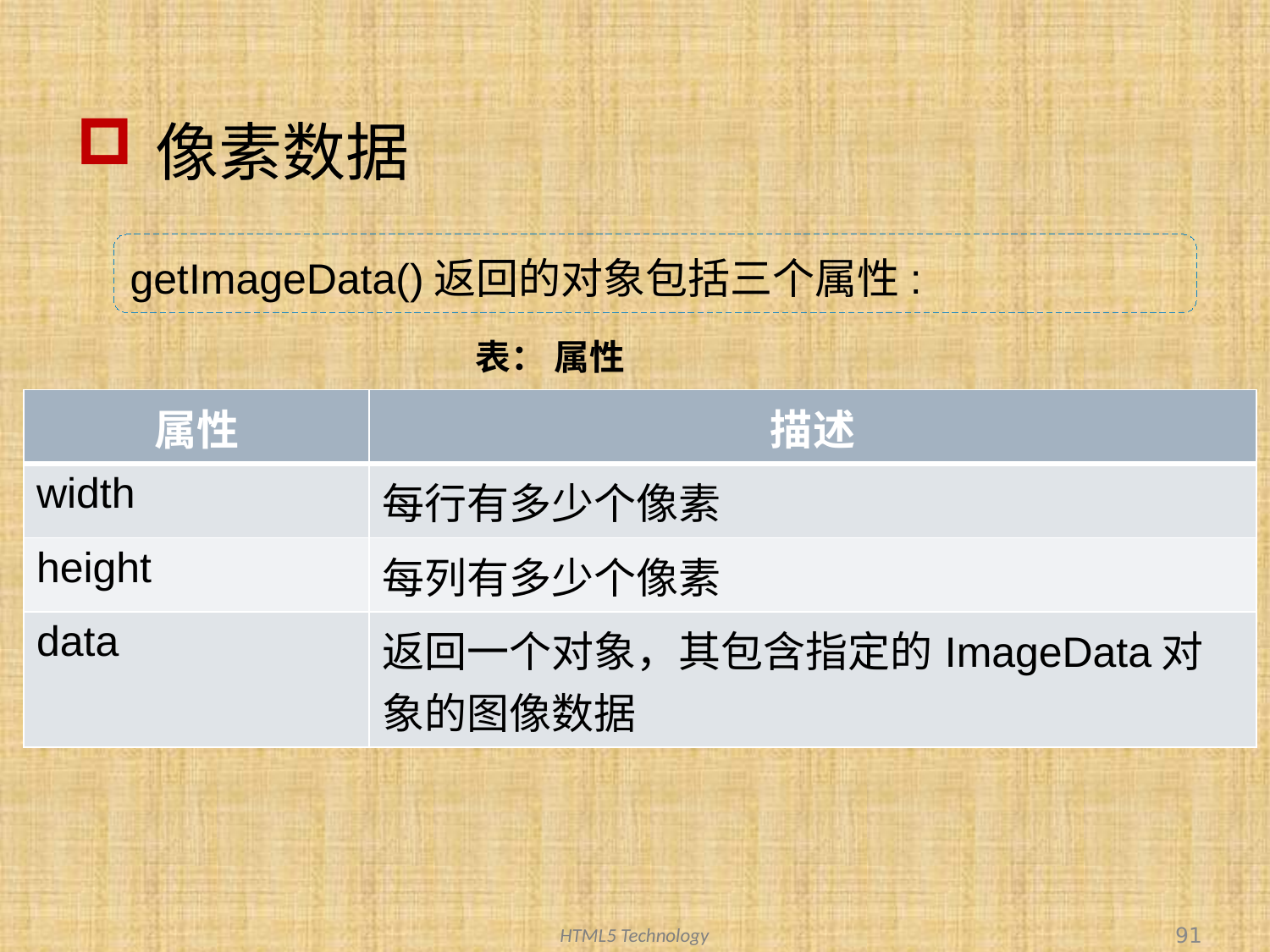

# 像素数据
getImageData()返回的对象包括三个属性:
表： 属性
| 属性 | 描述 |
| --- | --- |
| width | 每行有多少个像素 |
| height | 每列有多少个像素 |
| data | 返回一个对象，其包含指定的ImageData对象的图像数据 |
91
HTML5 Technology